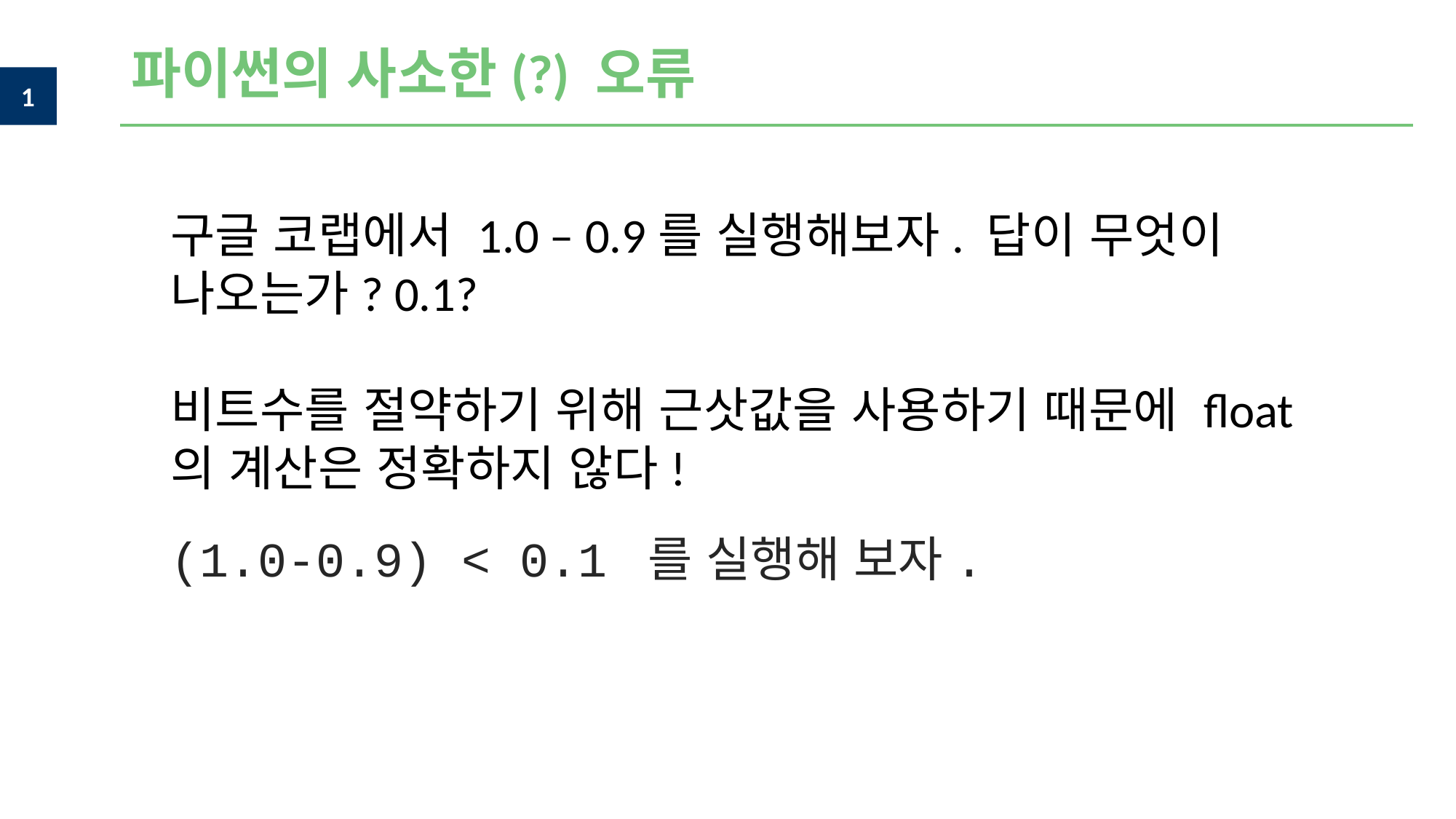

파이썬의 사소한(?) 오류
구글 코랩에서 1.0 – 0.9를 실행해보자. 답이 무엇이 나오는가? 0.1?

비트수를 절약하기 위해 근삿값을 사용하기 때문에 float의 계산은 정확하지 않다!

(1.0-0.9) < 0.1 를 실행해 보자.